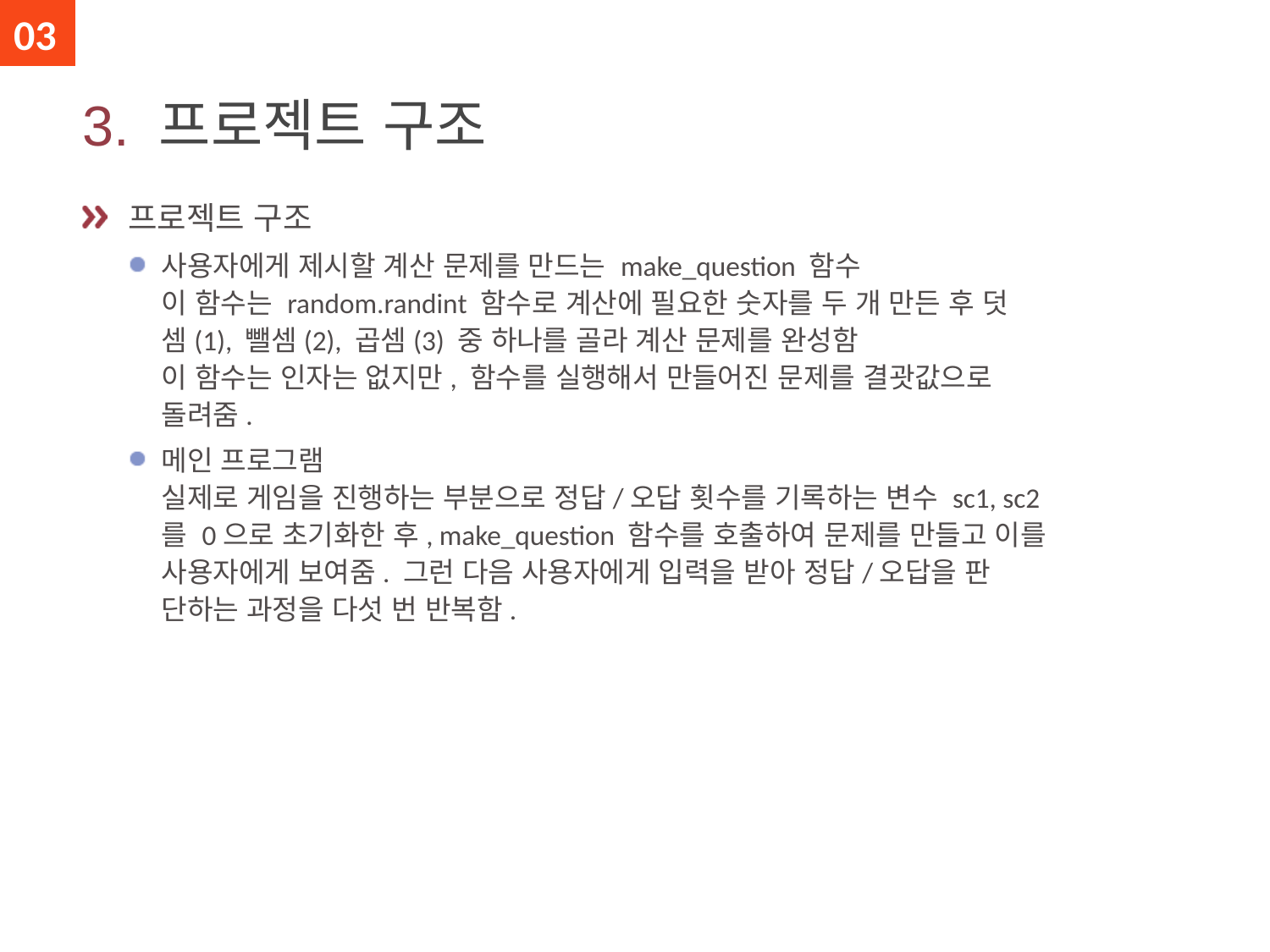

03
# 3. 프로젝트 구조
 프로젝트 구조
사용자에게 제시할 계산 문제를 만드는 make_question 함수
이 함수는 random.randint 함수로 계산에 필요한 숫자를 두 개 만든 후 덧
셈(1), 뺄셈(2), 곱셈(3) 중 하나를 골라 계산 문제를 완성함
이 함수는 인자는 없지만, 함수를 실행해서 만들어진 문제를 결괏값으로
돌려줌.
메인 프로그램
실제로 게임을 진행하는 부분으로 정답/오답 횟수를 기록하는 변수 sc1, sc2
를 0으로 초기화한 후, make_question 함수를 호출하여 문제를 만들고 이를
사용자에게 보여줌. 그런 다음 사용자에게 입력을 받아 정답/오답을 판
단하는 과정을 다섯 번 반복함.